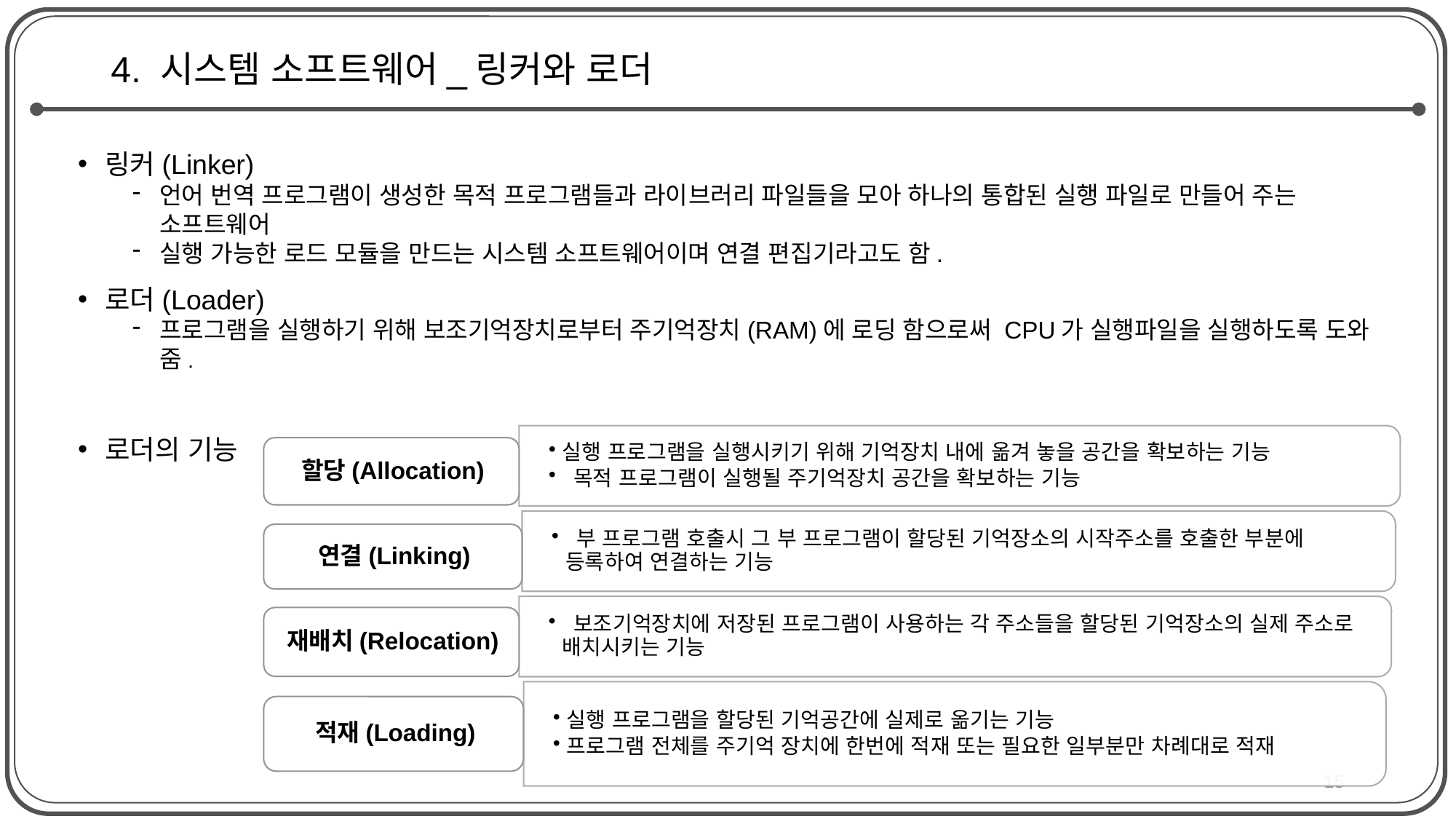

# 4. 시스템 소프트웨어_링커와 로더
링커(Linker)
언어 번역 프로그램이 생성한 목적 프로그램들과 라이브러리 파일들을 모아 하나의 통합된 실행 파일로 만들어 주는 소프트웨어
실행 가능한 로드 모듈을 만드는 시스템 소프트웨어이며 연결 편집기라고도 함.
로더(Loader)
프로그램을 실행하기 위해 보조기억장치로부터 주기억장치(RAM)에 로딩 함으로써 CPU가 실행파일을 실행하도록 도와 줌.

로더의 기능
실행 프로그램을 실행시키기 위해 기억장치 내에 옮겨 놓을 공간을 확보하는 기능
 목적 프로그램이 실행될 주기억장치 공간을 확보하는 기능
할당(Allocation)
 부 프로그램 호출시 그 부 프로그램이 할당된 기억장소의 시작주소를 호출한 부분에 등록하여 연결하는 기능
연결(Linking)
 보조기억장치에 저장된 프로그램이 사용하는 각 주소들을 할당된 기억장소의 실제 주소로 배치시키는 기능
재배치(Relocation)
실행 프로그램을 할당된 기억공간에 실제로 옮기는 기능
프로그램 전체를 주기억 장치에 한번에 적재 또는 필요한 일부분만 차례대로 적재
적재(Loading)
15